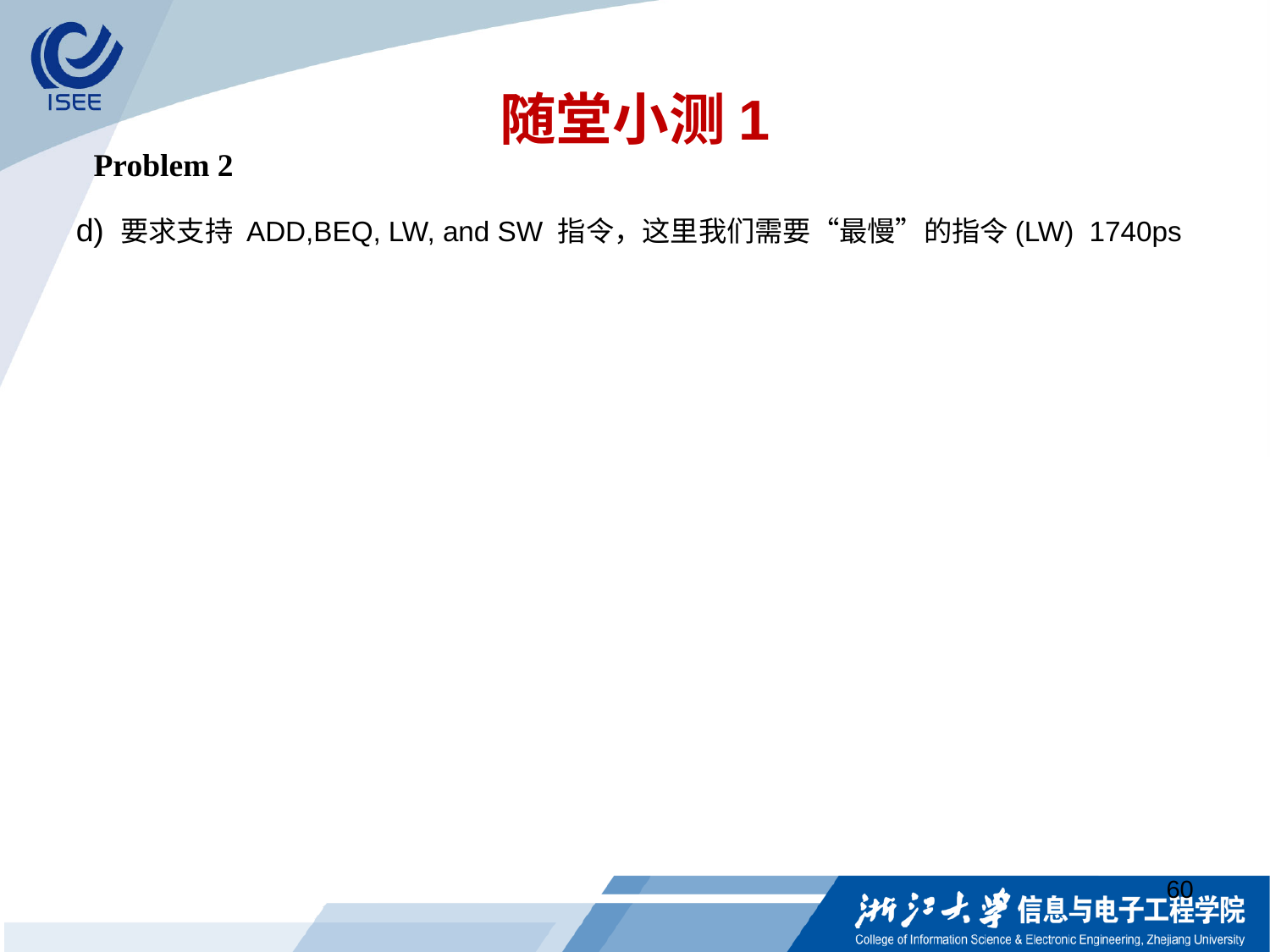

# 随堂小测1
Problem 2
d) 要求支持 ADD,BEQ, LW, and SW 指令，这里我们需要“最慢”的指令(LW)  1740ps
60